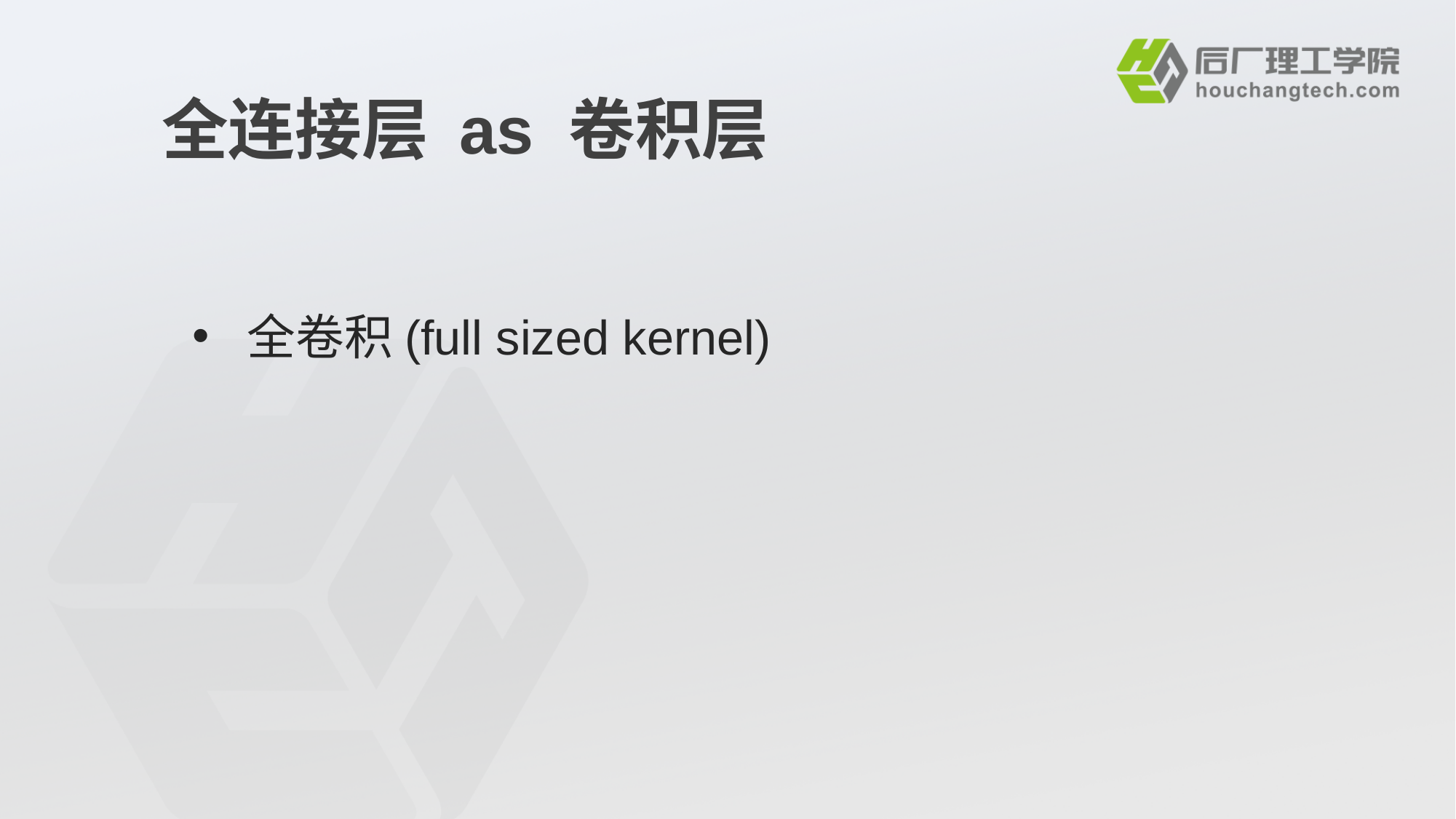

# 全连接层 as 卷积层
全卷积(full sized kernel)